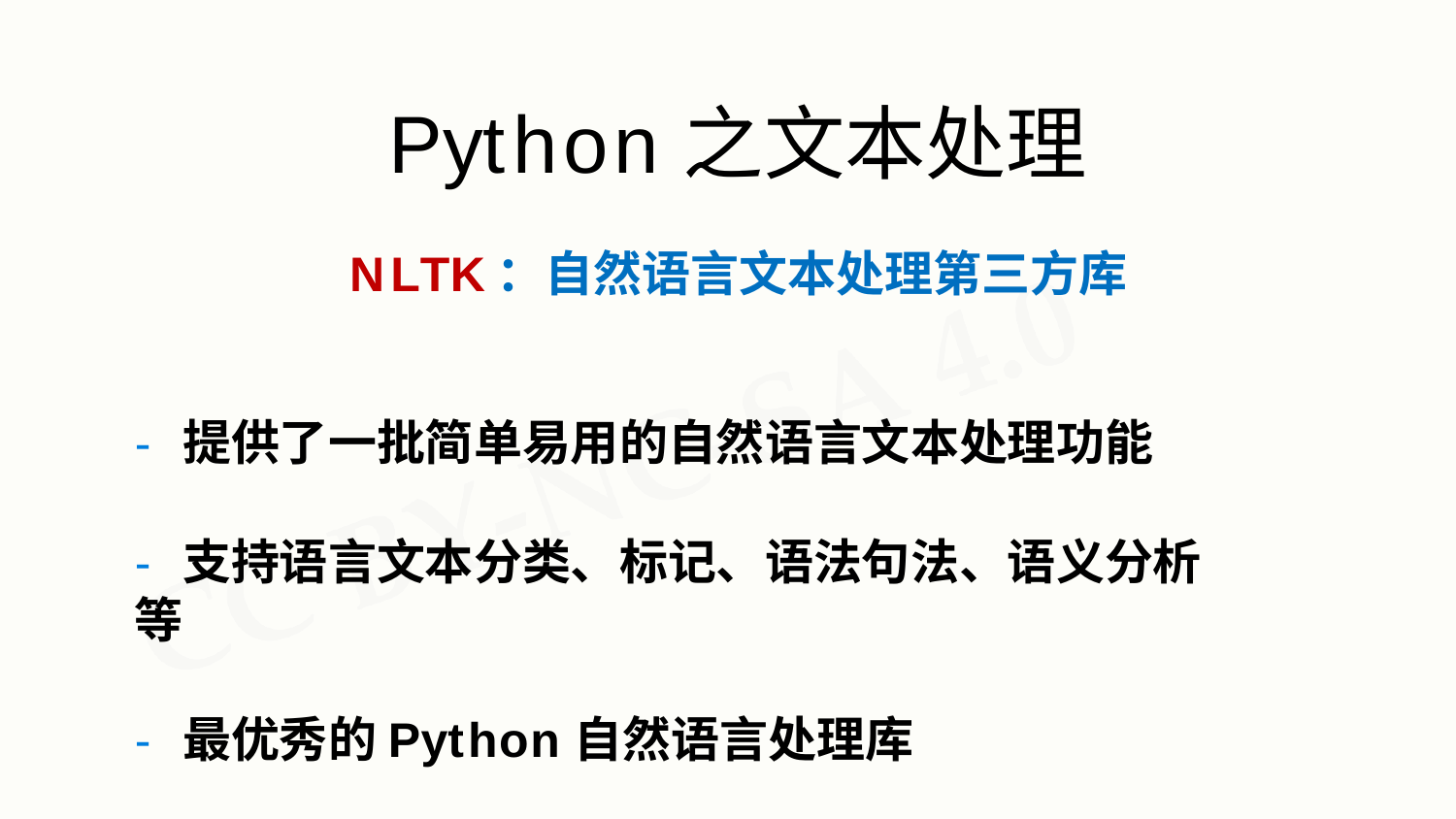

# Python之文本处理
NLTK：自然语言文本处理第三方库

- 提供了一批简单易用的自然语言文本处理功能

- 支持语言文本分类、标记、语法句法、语义分析等

- 最优秀的Python自然语言处理库